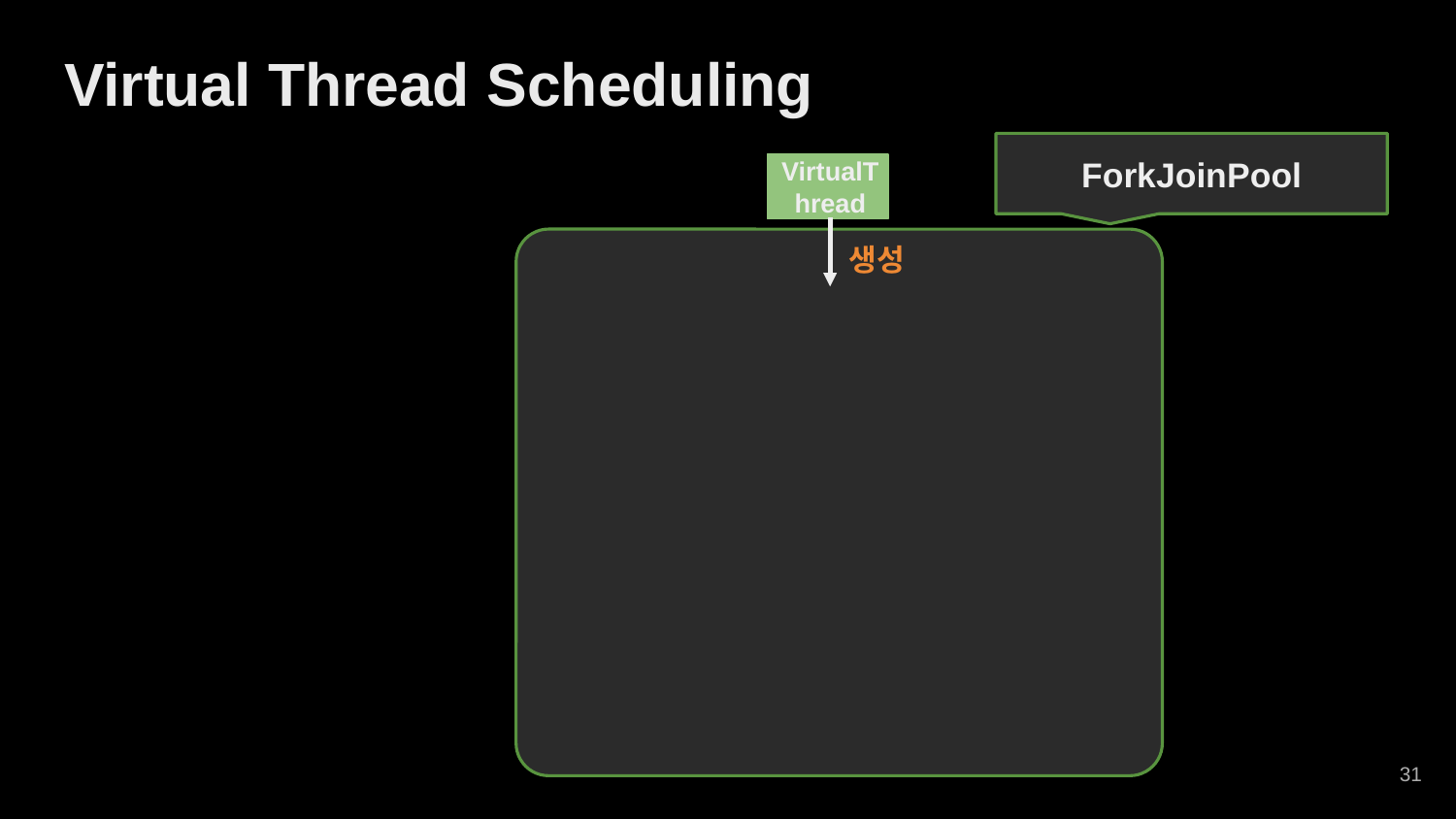

Virtual Thread Scheduling
ForkJoinPool
VirtualThread

생성
31